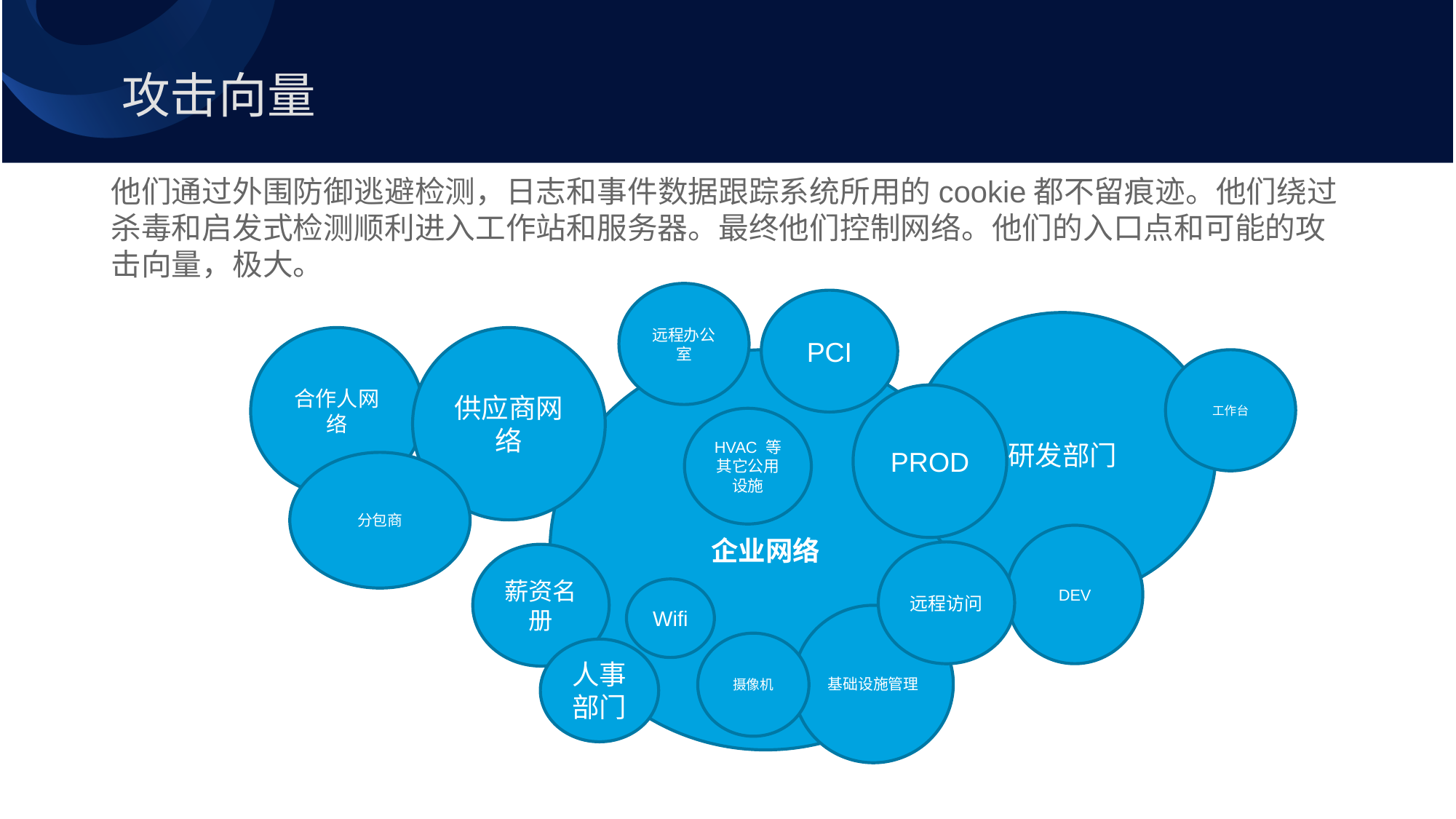

# 攻击向量
他们通过外围防御逃避检测，日志和事件数据跟踪系统所用的cookie都不留痕迹。他们绕过杀毒和启发式检测顺利进入工作站和服务器。最终他们控制网络。他们的入口点和可能的攻击向量，极大。
远程办公室
PCI
研发部门
合作人网络
供应商网络
企业网络
工作台
PROD
HVAC 等其它公用设施
分包商
DEV
远程访问
薪资名册
Wifi
基础设施管理
摄像机
人事部门